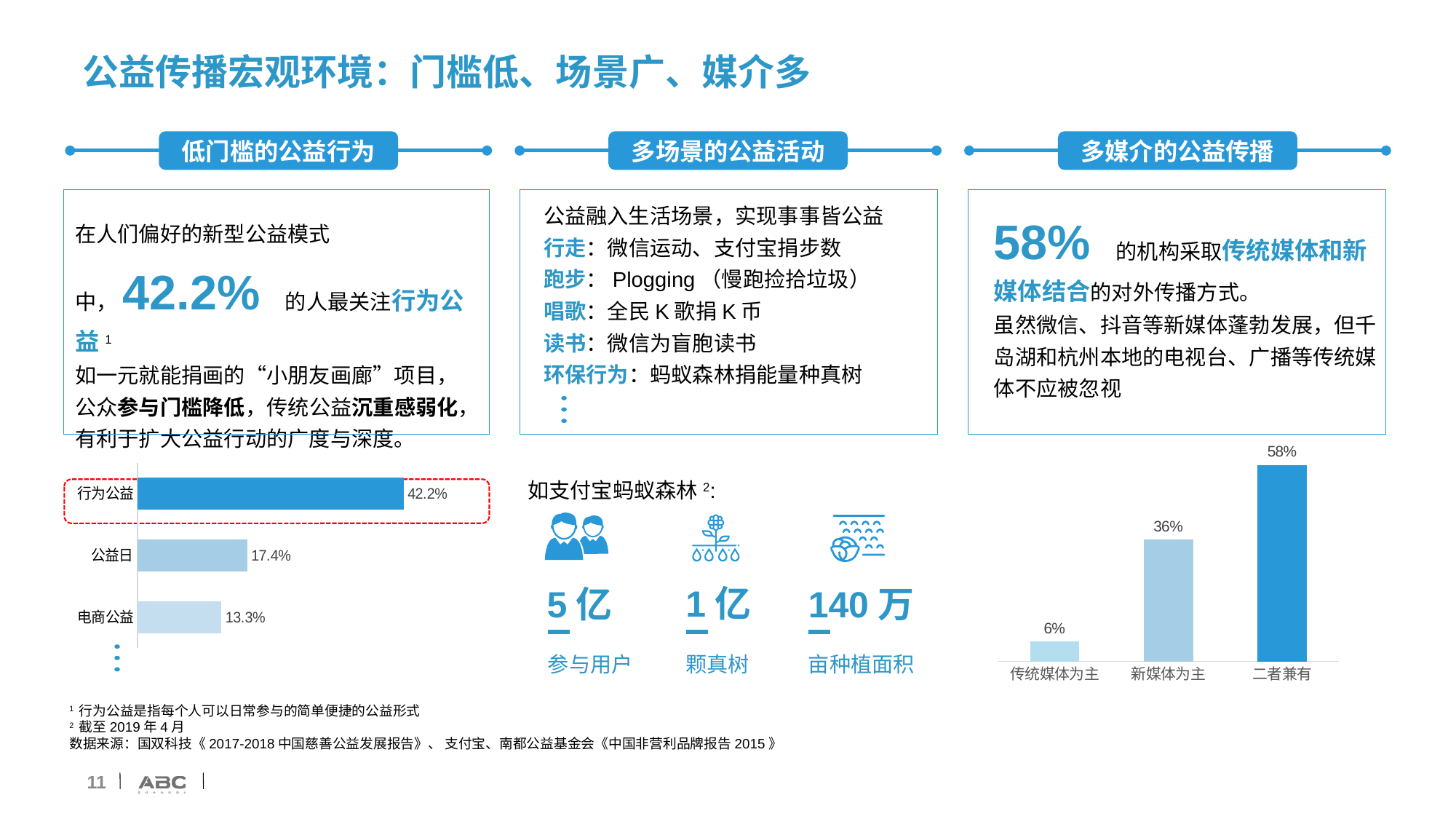

# 公益传播宏观环境：门槛低、场景广、媒介多
低门槛的公益行为
多场景的公益活动
多媒介的公益传播

公益融入生活场景，实现事事皆公益
行走：微信运动、支付宝捐步数
跑步：Plogging（慢跑捡拾垃圾）
唱歌：全民K歌捐K币
读书：微信为盲胞读书
环保行为：蚂蚁森林捐能量种真树
58% 的机构采取传统媒体和新媒体结合的对外传播方式。
虽然微信、抖音等新媒体蓬勃发展，但千岛湖和杭州本地的电视台、广播等传统媒体不应被忽视

在人们偏好的新型公益模式中，42.2% 的人最关注行为公益1
如一元就能捐画的“小朋友画廊”项目，公众参与门槛降低，传统公益沉重感弱化，有利于扩大公益行动的广度与深度。

### Chart

| Category |  |
|---|---|
| 传统媒体为主 | 0.06 |
| 新媒体为主 | 0.36 |
| 二者兼有 | 0.58 |

### Chart

| Category |  |
|---|---|
| 电商公益 | 0.133 |
| 公益日 | 0.174 |
| 行为公益 | 0.422 |
如支付宝蚂蚁森林2:

1亿
颗真树
140万
亩种植面积
5亿
参与用户

1 行为公益是指每个人可以日常参与的简单便捷的公益形式
2 截至2019年4月
数据来源：国双科技《2017-2018中国慈善公益发展报告》、 支付宝、南都公益基金会《中国非营利品牌报告2015》

11